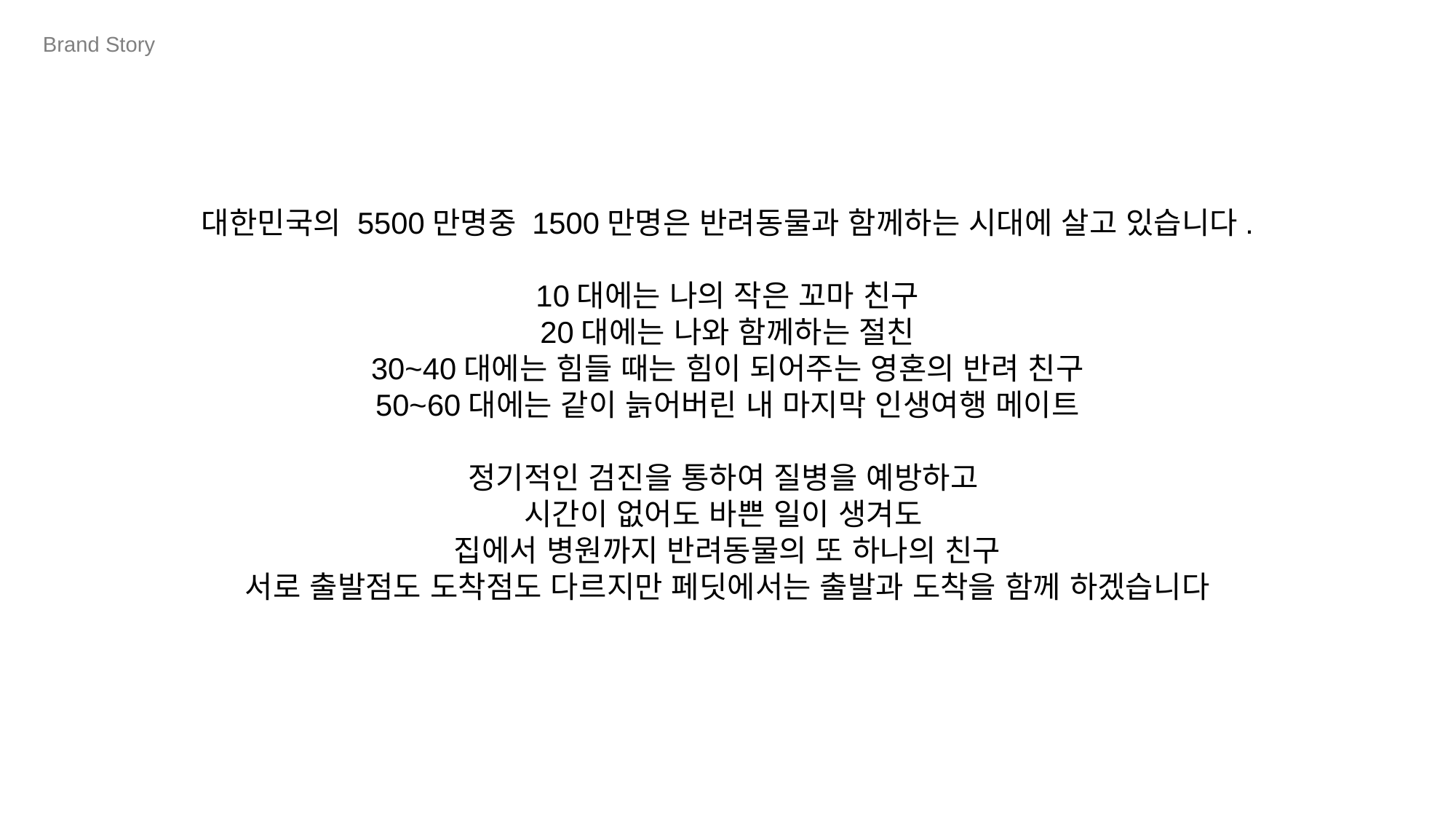

Brand Story
대한민국의 5500만명중 1500만명은 반려동물과 함께하는 시대에 살고 있습니다.

10대에는 나의 작은 꼬마 친구
20대에는 나와 함께하는 절친
30~40대에는 힘들 때는 힘이 되어주는 영혼의 반려 친구
50~60대에는 같이 늙어버린 내 마지막 인생여행 메이트

정기적인 검진을 통하여 질병을 예방하고
시간이 없어도 바쁜 일이 생겨도
집에서 병원까지 반려동물의 또 하나의 친구
서로 출발점도 도착점도 다르지만 페딧에서는 출발과 도착을 함께 하겠습니다